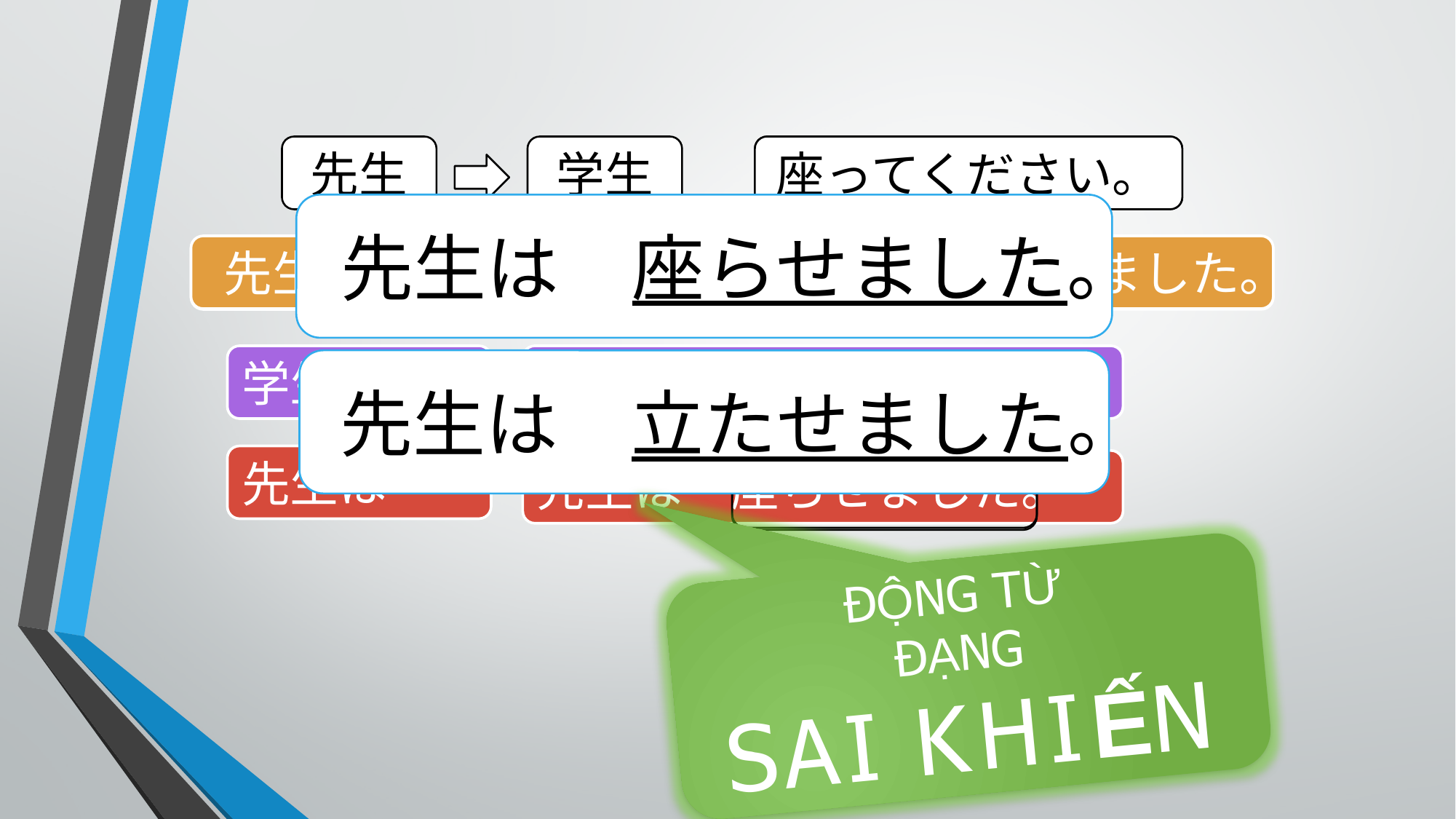

先生
学生
立ってください。
座ってください。

先生は　座らせました。
先生は学生に「座ってください」と言いました。
先生は学生に「立ってください」と言いました。
学生は…
学生は　座りました。
学生は　立ちました。
先生は　立たせました。
先生は…
先生は　立たせました。

先生は　座らせました。
ĐỘNG TỪ
ĐẠNG
SAI KHIẾN